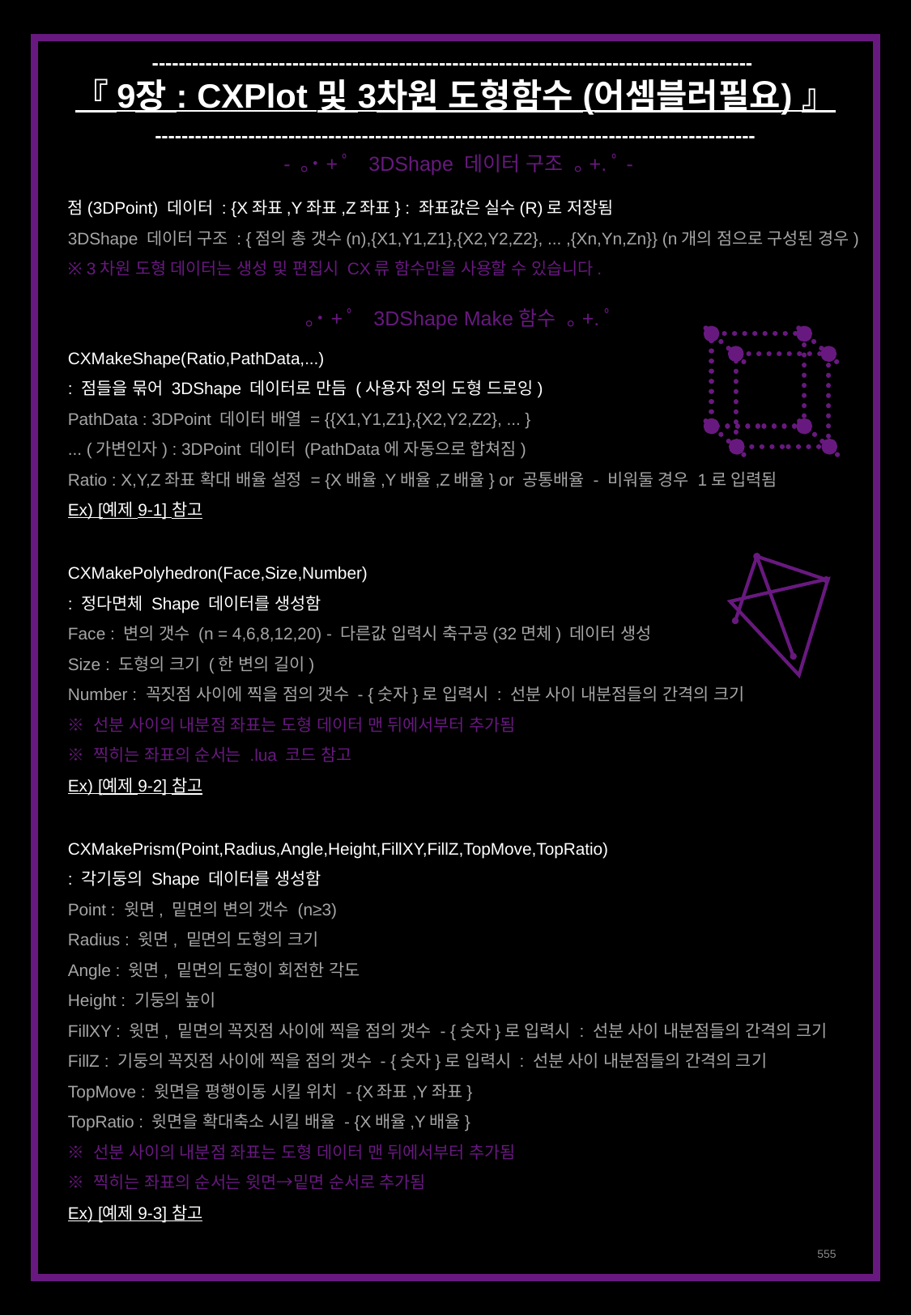

------------------------------------------------------------------------------------------
『 9장 : CXPlot 및 3차원 도형함수 (어셈블러필요) 』
------------------------------------------------------------------------------------------
- ｡˙+ﾟ  3DShape 데이터 구조  ｡+.ﾟ-
점(3DPoint) 데이터 : {X좌표,Y좌표,Z좌표} : 좌표값은 실수(R)로 저장됨
3DShape 데이터 구조 : {점의 총 갯수(n),{X1,Y1,Z1},{X2,Y2,Z2}, ... ,{Xn,Yn,Zn}} (n개의 점으로 구성된 경우)
※ 3차원 도형 데이터는 생성 및 편집시 CX류 함수만을 사용할 수 있습니다.

CXMakeShape(Ratio,PathData,...)
: 점들을 묶어 3DShape 데이터로 만듬 (사용자 정의 도형 드로잉)
PathData : 3DPoint 데이터 배열 = {{X1,Y1,Z1},{X2,Y2,Z2}, ... }
... (가변인자) : 3DPoint 데이터 (PathData에 자동으로 합쳐짐)
Ratio : X,Y,Z좌표 확대 배율 설정 = {X배율,Y배율,Z배율} or 공통배율 - 비워둘 경우 1로 입력됨
Ex) [예제 9-1] 참고

CXMakePolyhedron(Face,Size,Number)
: 정다면체 Shape 데이터를 생성함
Face : 변의 갯수 (n = 4,6,8,12,20) - 다른값 입력시 축구공(32면체) 데이터 생성
Size : 도형의 크기 (한 변의 길이)
Number : 꼭짓점 사이에 찍을 점의 갯수 - {숫자}로 입력시 : 선분 사이 내분점들의 간격의 크기
※ 선분 사이의 내분점 좌표는 도형 데이터 맨 뒤에서부터 추가됨
※ 찍히는 좌표의 순서는 .lua 코드 참고
Ex) [예제 9-2] 참고

CXMakePrism(Point,Radius,Angle,Height,FillXY,FillZ,TopMove,TopRatio)
: 각기둥의 Shape 데이터를 생성함
Point : 윗면, 밑면의 변의 갯수 (n≥3)
Radius : 윗면, 밑면의 도형의 크기
Angle : 윗면, 밑면의 도형이 회전한 각도
Height : 기둥의 높이
FillXY : 윗면, 밑면의 꼭짓점 사이에 찍을 점의 갯수 - {숫자}로 입력시 : 선분 사이 내분점들의 간격의 크기
FillZ : 기둥의 꼭짓점 사이에 찍을 점의 갯수 - {숫자}로 입력시 : 선분 사이 내분점들의 간격의 크기
TopMove : 윗면을 평행이동 시킬 위치 - {X좌표,Y좌표}
TopRatio : 윗면을 확대축소 시킬 배율 - {X배율,Y배율}
※ 선분 사이의 내분점 좌표는 도형 데이터 맨 뒤에서부터 추가됨
※ 찍히는 좌표의 순서는 윗면→밑면 순서로 추가됨
Ex) [예제 9-3] 참고
 ｡˙+ﾟ  3DShape Make함수  ｡+.ﾟ

555